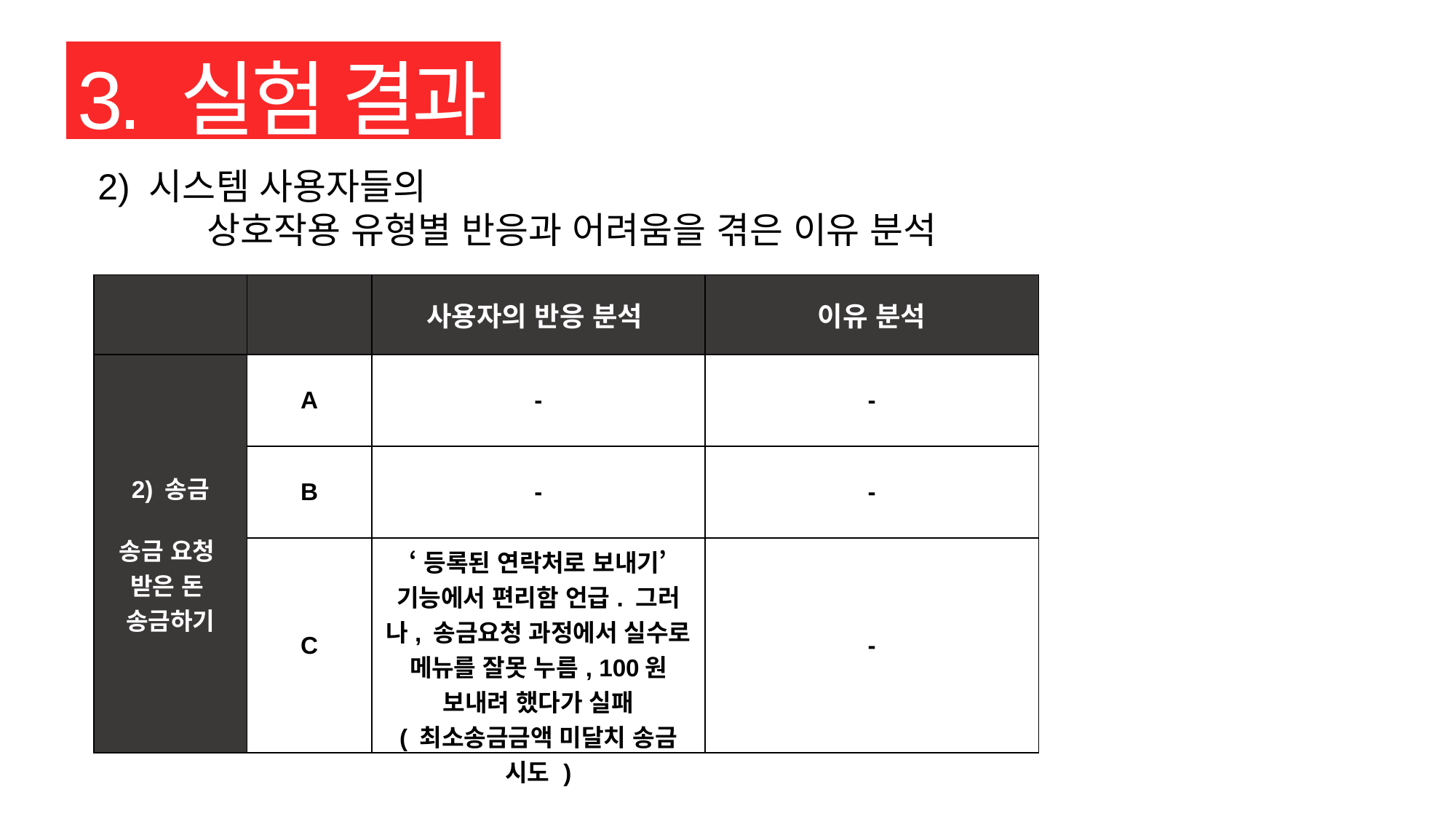

3. 실험 결과

2) 시스템 사용자들의
	상호작용 유형별 반응과 어려움을 겪은 이유 분석

|  |  | 사용자의 반응 분석 | 이유 분석 |
| --- | --- | --- | --- |
| 2) 송금 송금 요청 받은 돈 송금하기 | A | - | - |
| B | B | - | - |
| C | C | ‘등록된 연락처로 보내기’ 기능에서 편리함 언급. 그러나, 송금요청 과정에서 실수로 메뉴를 잘못 누름, 100원 보내려 했다가 실패 ( 최소송금금액 미달치 송금 시도 ) | - |